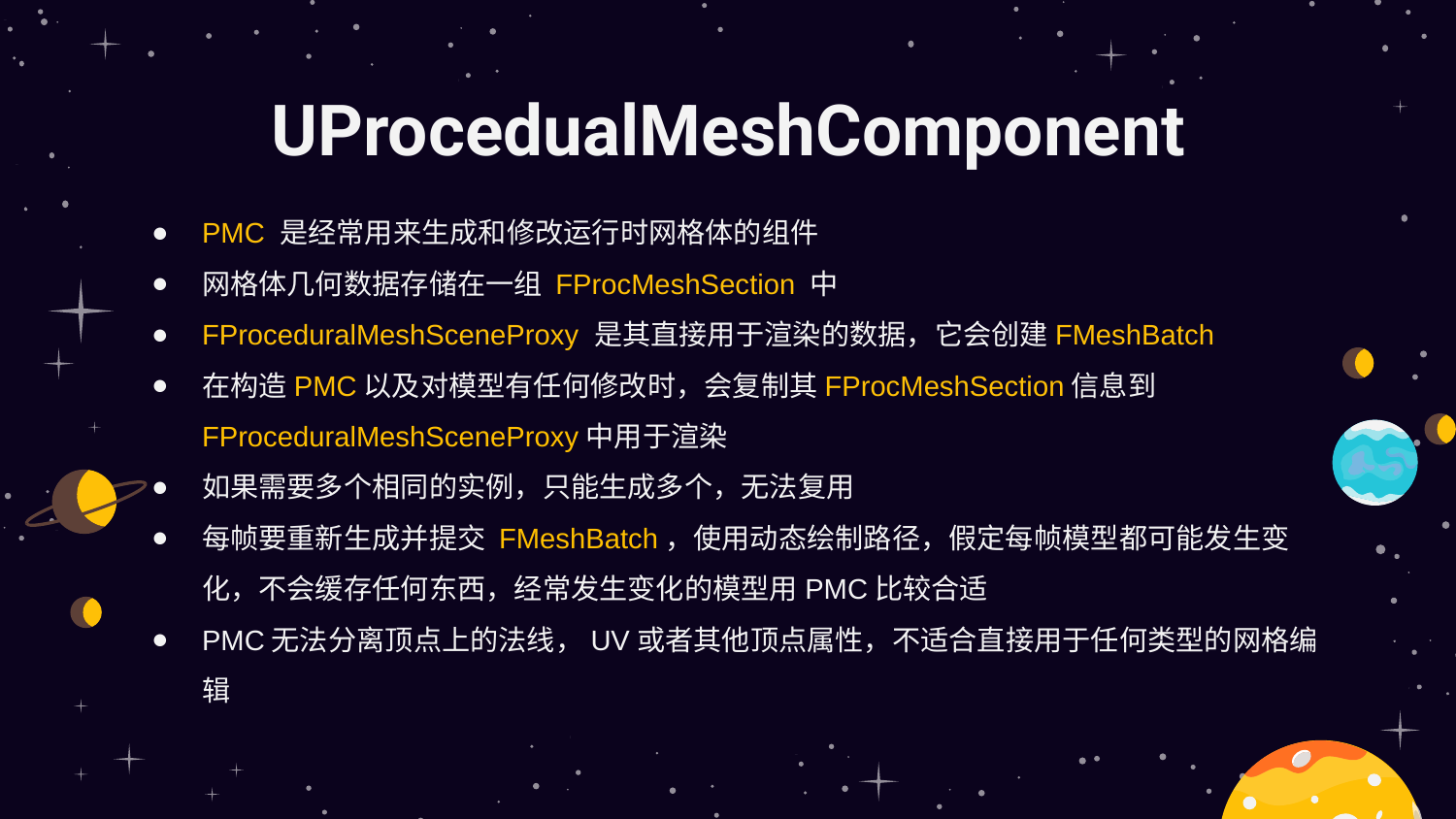

# UProcedualMeshComponent
PMC 是经常用来生成和修改运行时网格体的组件
网格体几何数据存储在一组 FProcMeshSection 中
FProceduralMeshSceneProxy 是其直接用于渲染的数据，它会创建FMeshBatch
在构造PMC以及对模型有任何修改时，会复制其FProcMeshSection信息到FProceduralMeshSceneProxy中用于渲染
如果需要多个相同的实例，只能生成多个，无法复用
每帧要重新生成并提交 FMeshBatch，使用动态绘制路径，假定每帧模型都可能发生变化，不会缓存任何东西，经常发生变化的模型用PMC比较合适
PMC无法分离顶点上的法线，UV或者其他顶点属性，不适合直接用于任何类型的网格编辑